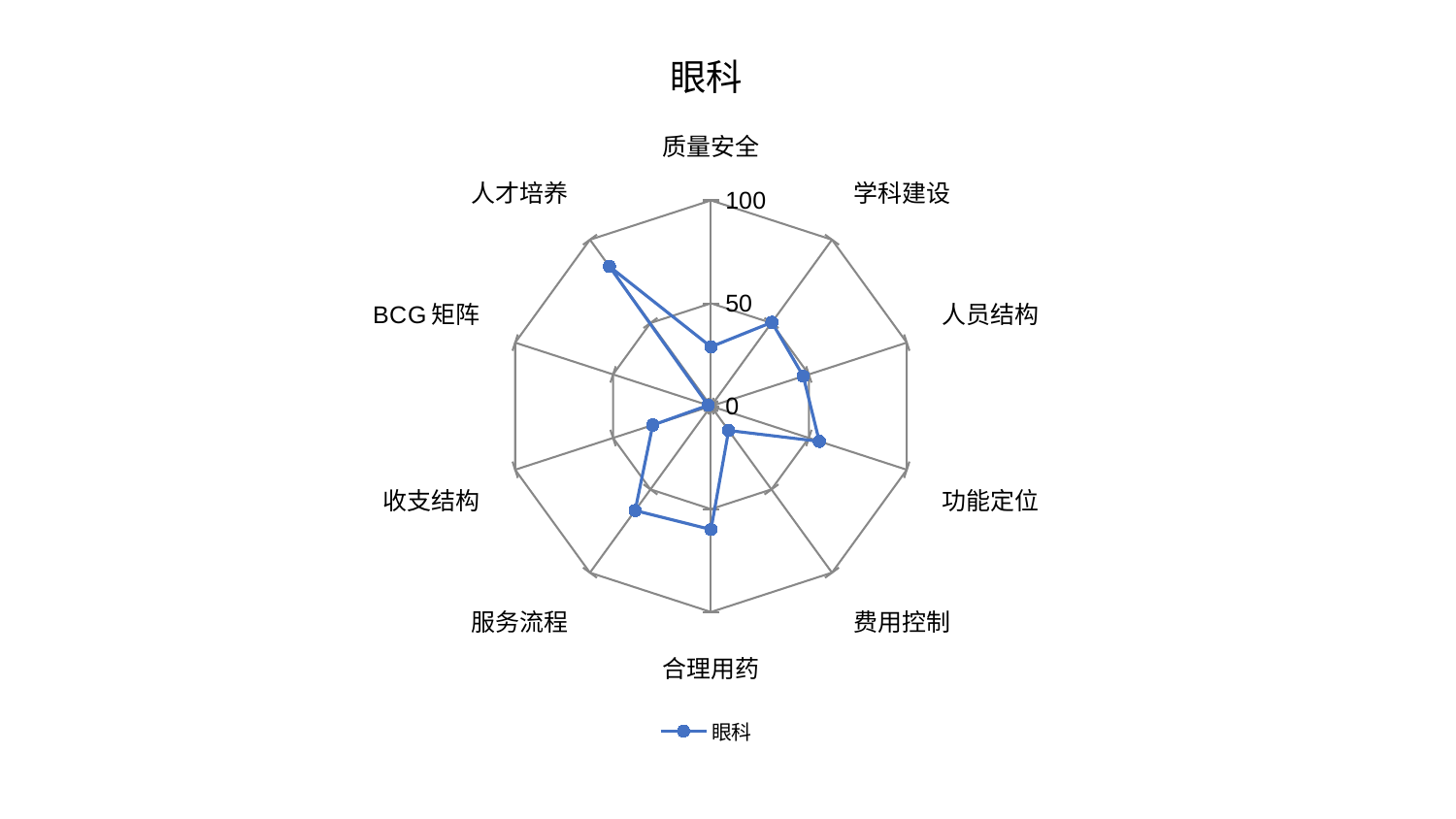

### Chart: 眼科

| Category | 眼科 |
|---|---|
| 质量安全 | 28.842496210808825 |
| 学科建设 | 50.358982997513586 |
| 人员结构 | 47.145550763468464 |
| 功能定位 | 55.341842984123346 |
| 费用控制 | 14.611089611197606 |
| 合理用药 | 59.92844856603648 |
| 服务流程 | 62.6849975059898 |
| 收支结构 | 29.756831066245095 |
| BCG矩阵 | 1.4335280876547685 |
| 人才培养 | 83.99334051056019 |
108